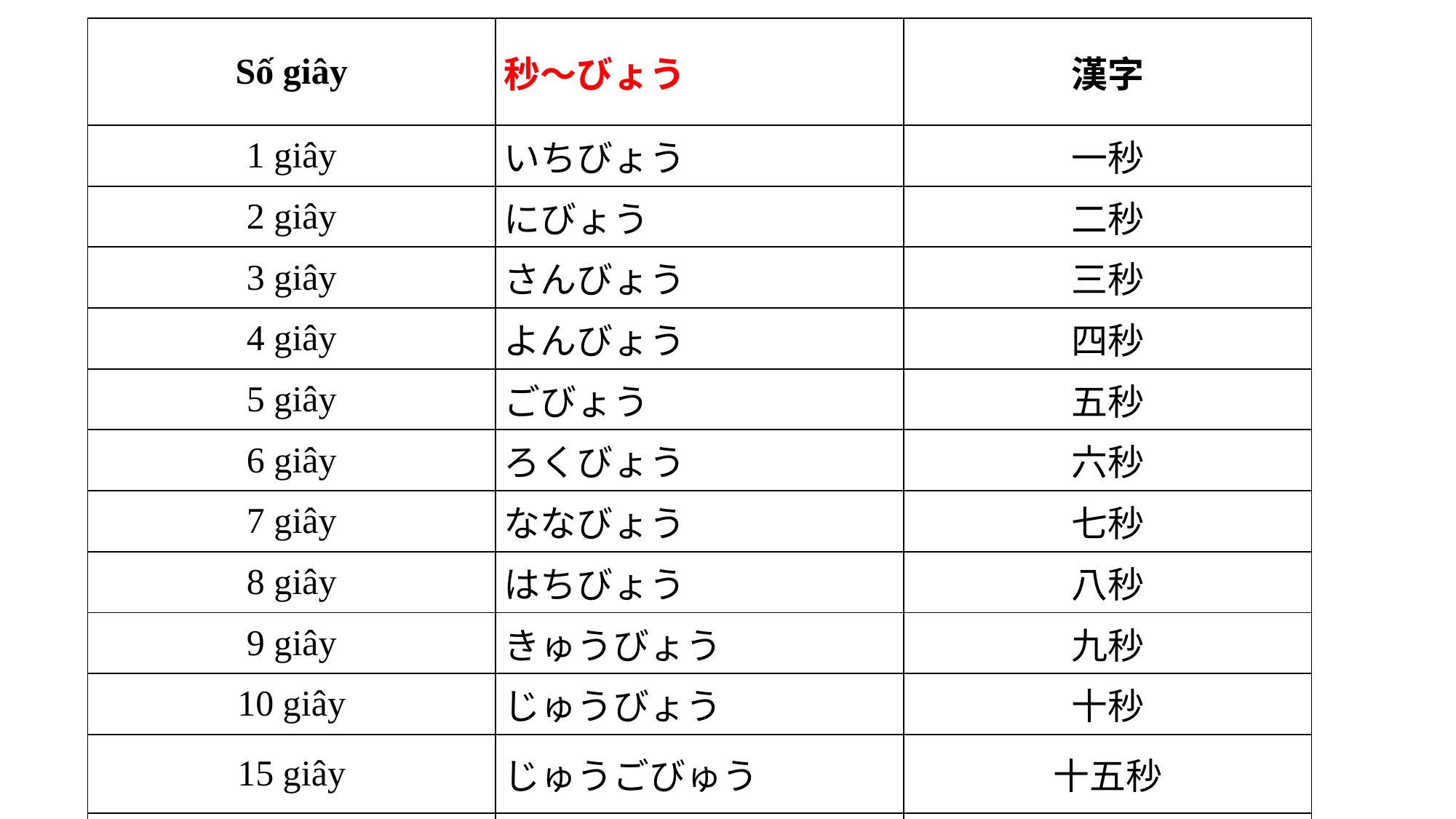

| Số giây | 秒〜びょう | 漢字 |
| --- | --- | --- |
| 1 giây | いちびょう | 一秒 |
| 2 giây | にびょう | 二秒 |
| 3 giây | さんびょう | 三秒 |
| 4 giây | よんびょう | 四秒 |
| 5 giây | ごびょう | 五秒 |
| 6 giây | ろくびょう | 六秒 |
| 7 giây | ななびょう | 七秒 |
| 8 giây | はちびょう | 八秒 |
| 9 giây | きゅうびょう | 九秒 |
| 10 giây | じゅうびょう | 十秒 |
| 15 giây | じゅうごびゅう | 十五秒 |
| 30 giây | さんじゅうびょう | 三十秒 |